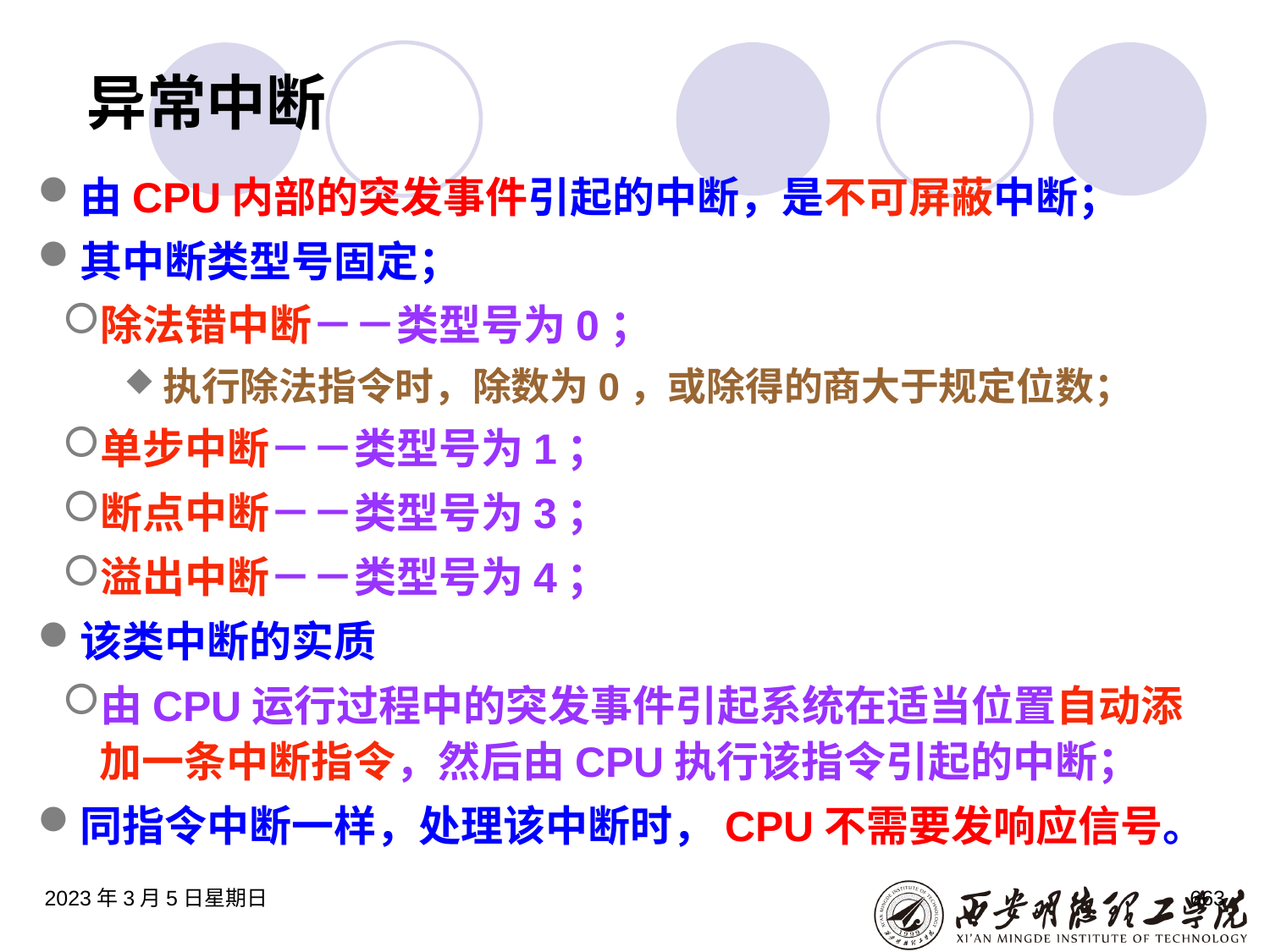

# 异常中断
由CPU内部的突发事件引起的中断，是不可屏蔽中断；
其中断类型号固定；
除法错中断－－类型号为0；
执行除法指令时，除数为0，或除得的商大于规定位数；
单步中断－－类型号为1；
断点中断－－类型号为3；
溢出中断－－类型号为4；
该类中断的实质
由CPU运行过程中的突发事件引起系统在适当位置自动添加一条中断指令，然后由CPU执行该指令引起的中断；
同指令中断一样，处理该中断时，CPU不需要发响应信号。
2023年3月5日星期日
663